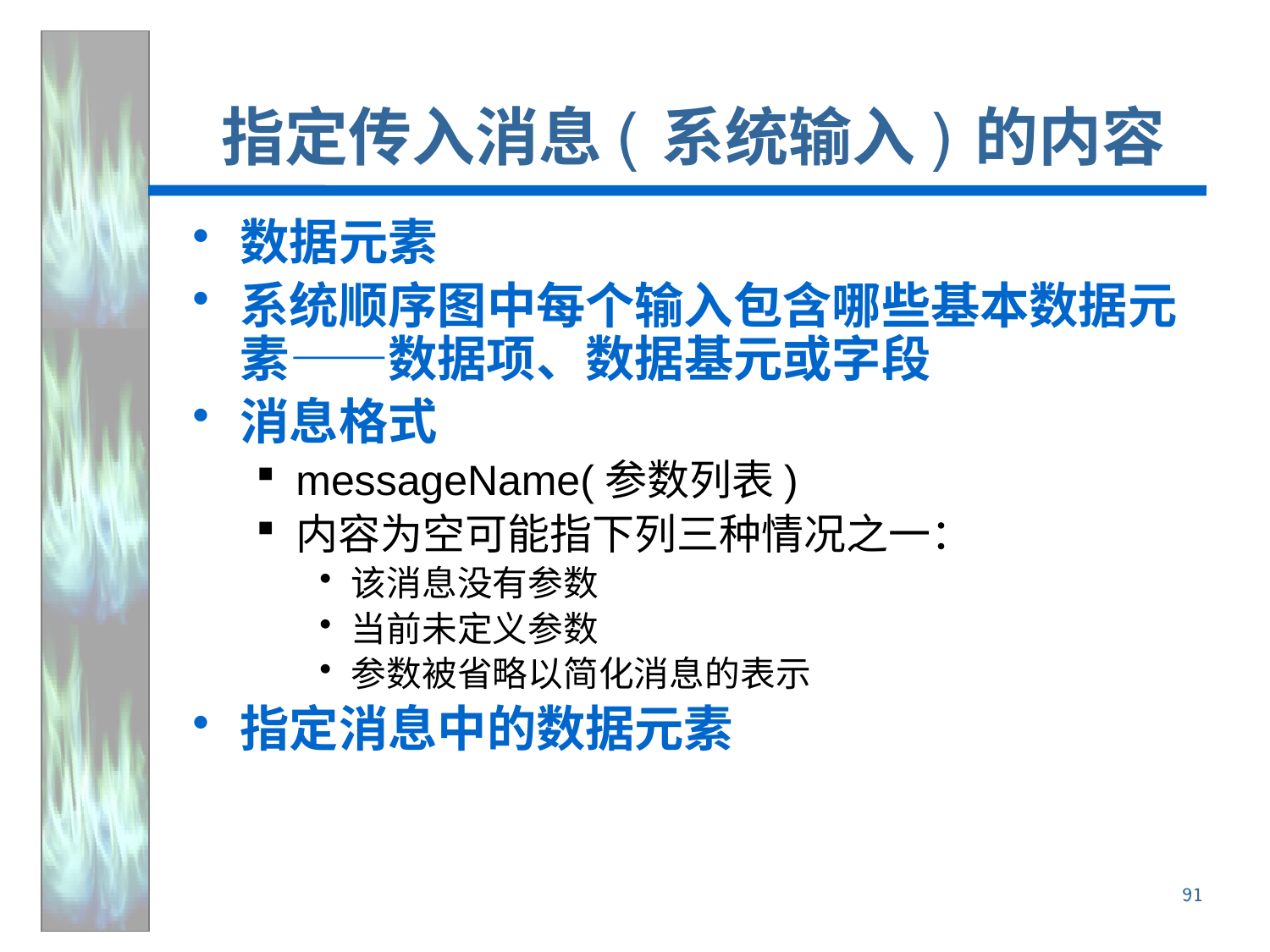

指定传入消息(系统输入)的内容
数据元素
系统顺序图中每个输入包含哪些基本数据元素——数据项、数据基元或字段
消息格式
messageName(参数列表)
内容为空可能指下列三种情况之一：
该消息没有参数
当前未定义参数
参数被省略以简化消息的表示
指定消息中的数据元素
91